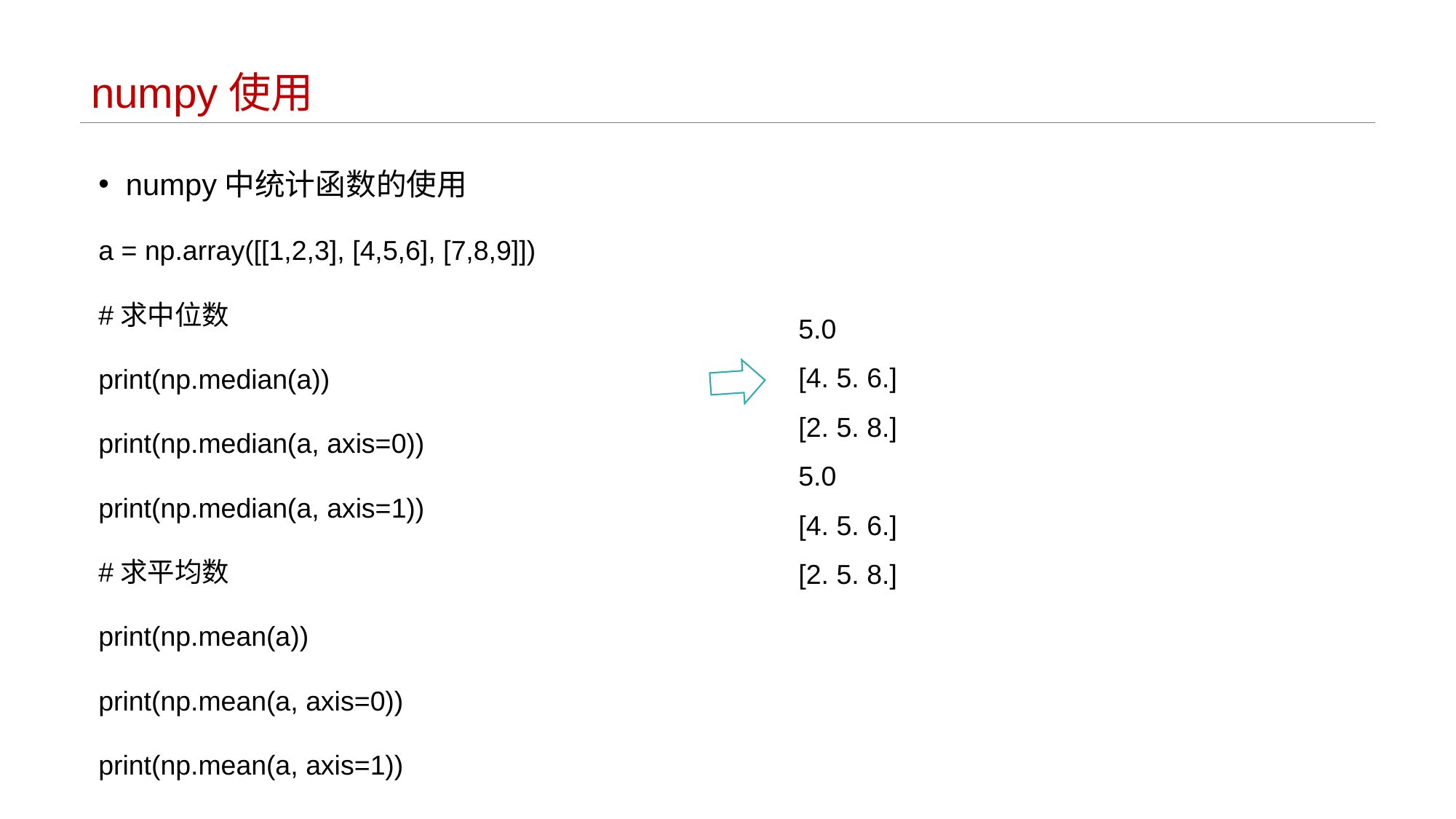

# numpy使用
numpy中统计函数的使用
a = np.array([[1,2,3], [4,5,6], [7,8,9]])
#求中位数
print(np.median(a))
print(np.median(a, axis=0))
print(np.median(a, axis=1))
#求平均数
print(np.mean(a))
print(np.mean(a, axis=0))
print(np.mean(a, axis=1))
5.0
[4. 5. 6.]
[2. 5. 8.]
5.0
[4. 5. 6.]
[2. 5. 8.]